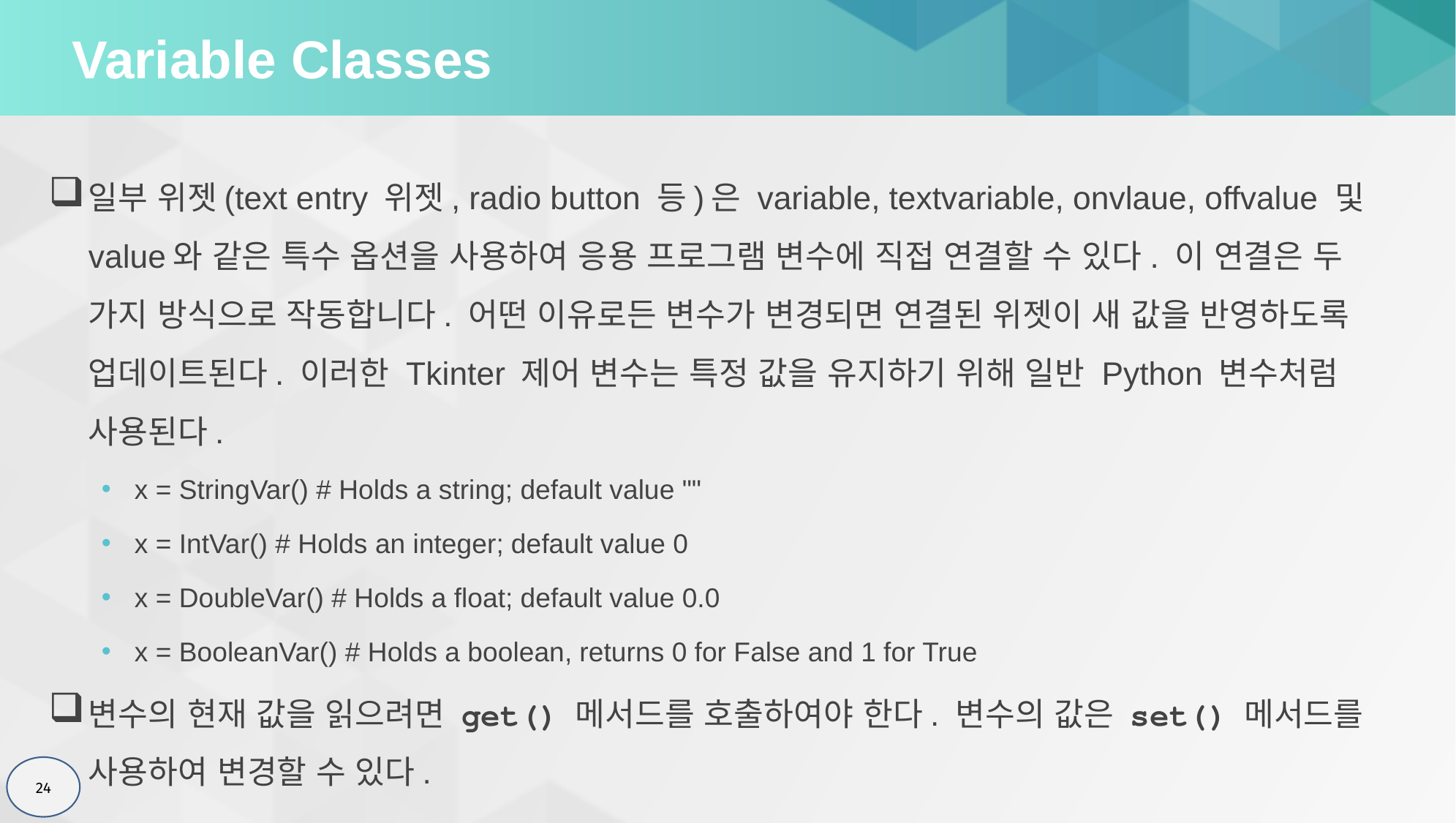

# Variable Classes
일부 위젯(text entry 위젯, radio button 등)은 variable, textvariable, onvlaue, offvalue 및 value와 같은 특수 옵션을 사용하여 응용 프로그램 변수에 직접 연결할 수 있다. 이 연결은 두 가지 방식으로 작동합니다. 어떤 이유로든 변수가 변경되면 연결된 위젯이 새 값을 반영하도록 업데이트된다. 이러한 Tkinter 제어 변수는 특정 값을 유지하기 위해 일반 Python 변수처럼 사용된다.
x = StringVar() # Holds a string; default value ""
x = IntVar() # Holds an integer; default value 0
x = DoubleVar() # Holds a float; default value 0.0
x = BooleanVar() # Holds a boolean, returns 0 for False and 1 for True
변수의 현재 값을 읽으려면 get() 메서드를 호출하여야 한다. 변수의 값은 set() 메서드를 사용하여 변경할 수 있다.